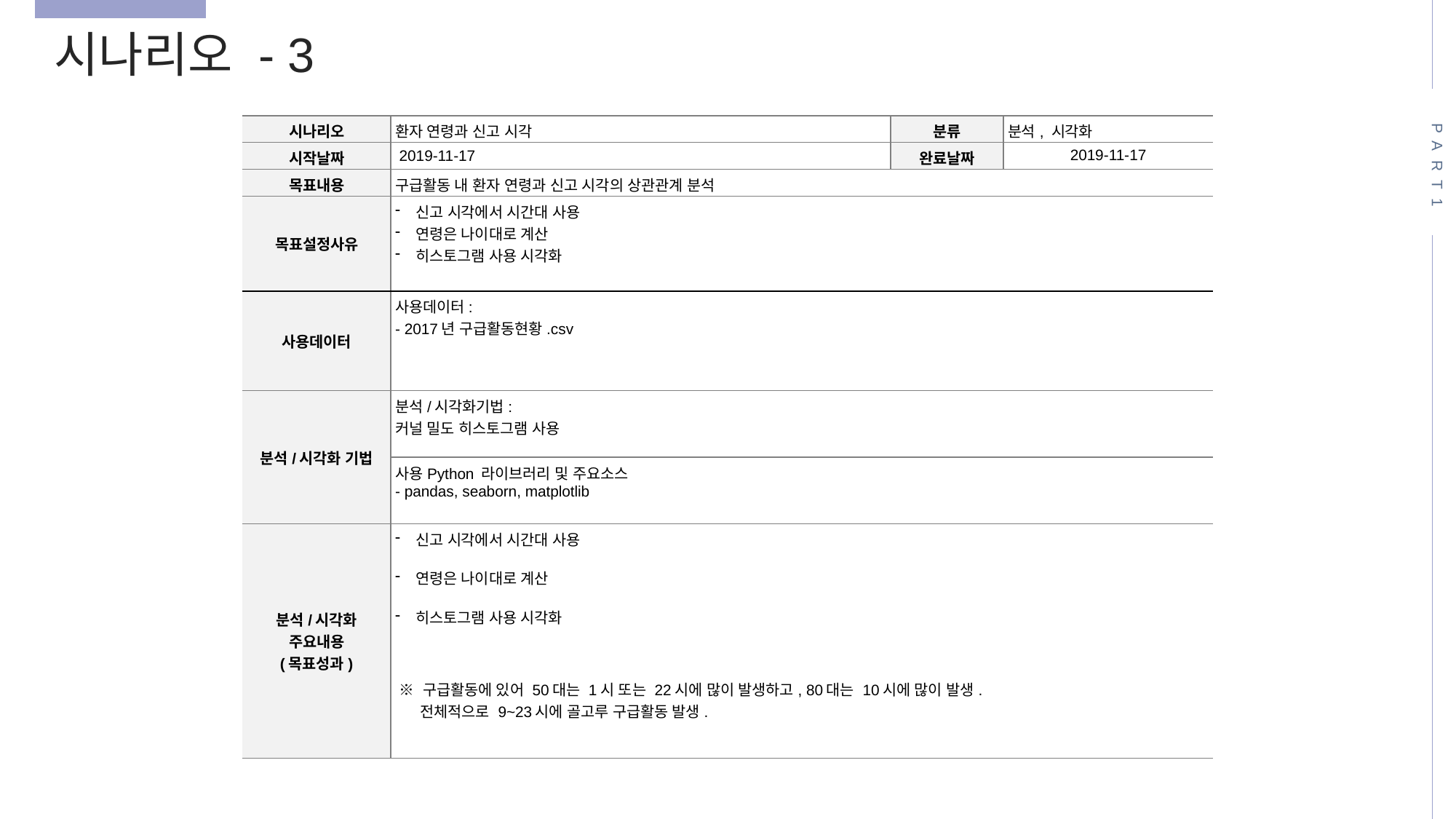

시나리오 - 3
PART1
| 시나리오 | 환자 연령과 신고 시각 | 분류 | 분석, 시각화 |
| --- | --- | --- | --- |
| 시작날짜 | 2019-11-17 | 완료날짜 | 2019-11-17 |
| 목표내용 | 구급활동 내 환자 연령과 신고 시각의 상관관계 분석 |  |  |
| 목표설정사유 | 신고 시각에서 시간대 사용 연령은 나이대로 계산 히스토그램 사용 시각화 |  |  |
| 사용데이터 | 사용데이터: - 2017년 구급활동현황.csv |  |  |
| 분석/시각화 기법 | 분석/시각화기법: 커널 밀도 히스토그램 사용 |  |  |
|  | 사용Python 라이브러리 및 주요소스 - pandas, seaborn, matplotlib |  |  |
| 분석/시각화 주요내용 (목표성과) | 신고 시각에서 시간대 사용 연령은 나이대로 계산 히스토그램 사용 시각화 ※ 구급활동에 있어 50대는 1시 또는 22시에 많이 발생하고, 80대는 10시에 많이 발생. 전체적으로 9~23시에 골고루 구급활동 발생. |  |  |